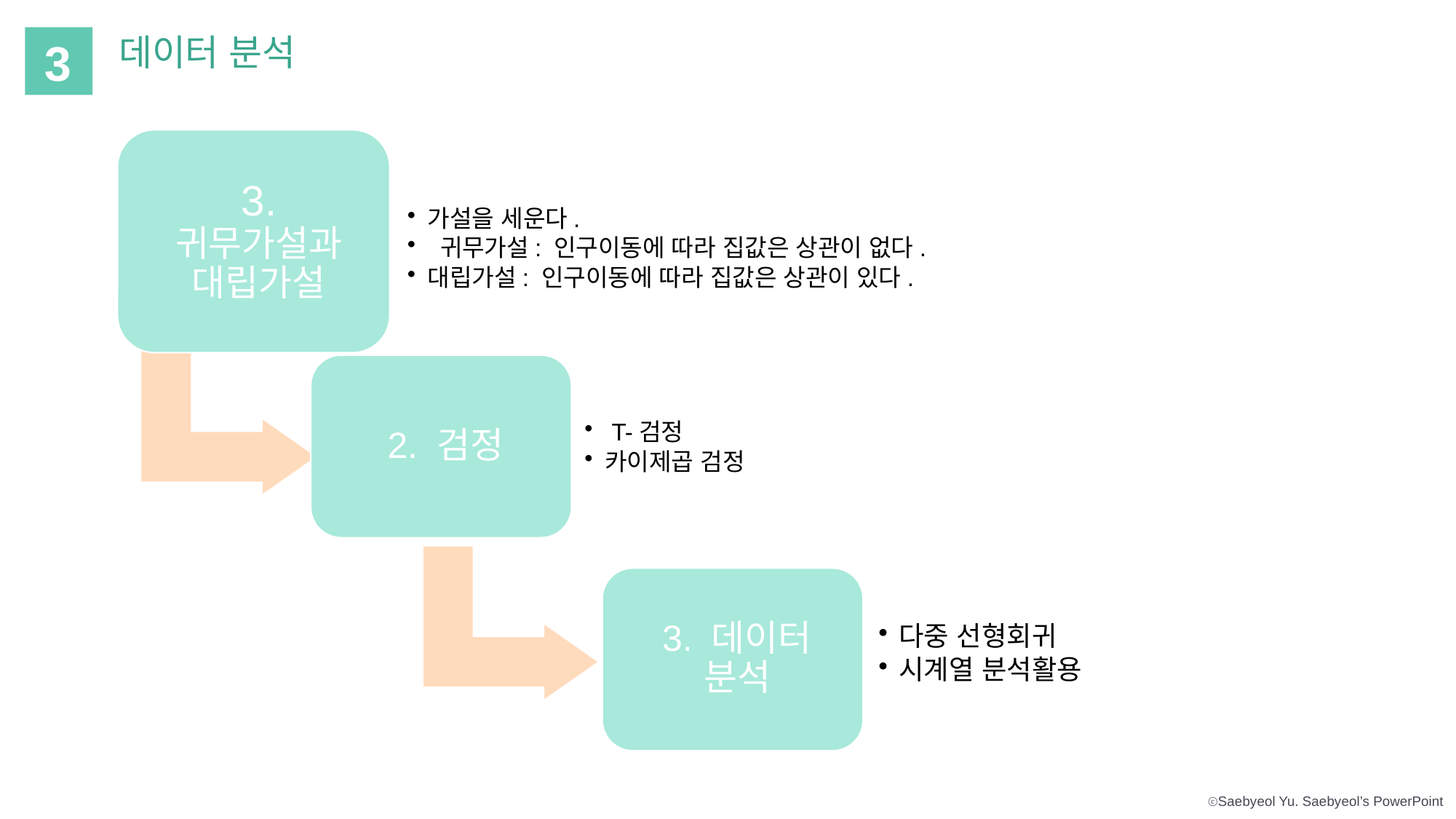

데이터 분석

3
3. 귀무가설과 대립가설
가설을 세운다.
 귀무가설: 인구이동에 따라 집값은 상관이 없다.
대립가설: 인구이동에 따라 집값은 상관이 있다.
2. 검정
 T-검정
카이제곱 검정
3. 데이터 분석
다중 선형회귀
시계열 분석활용